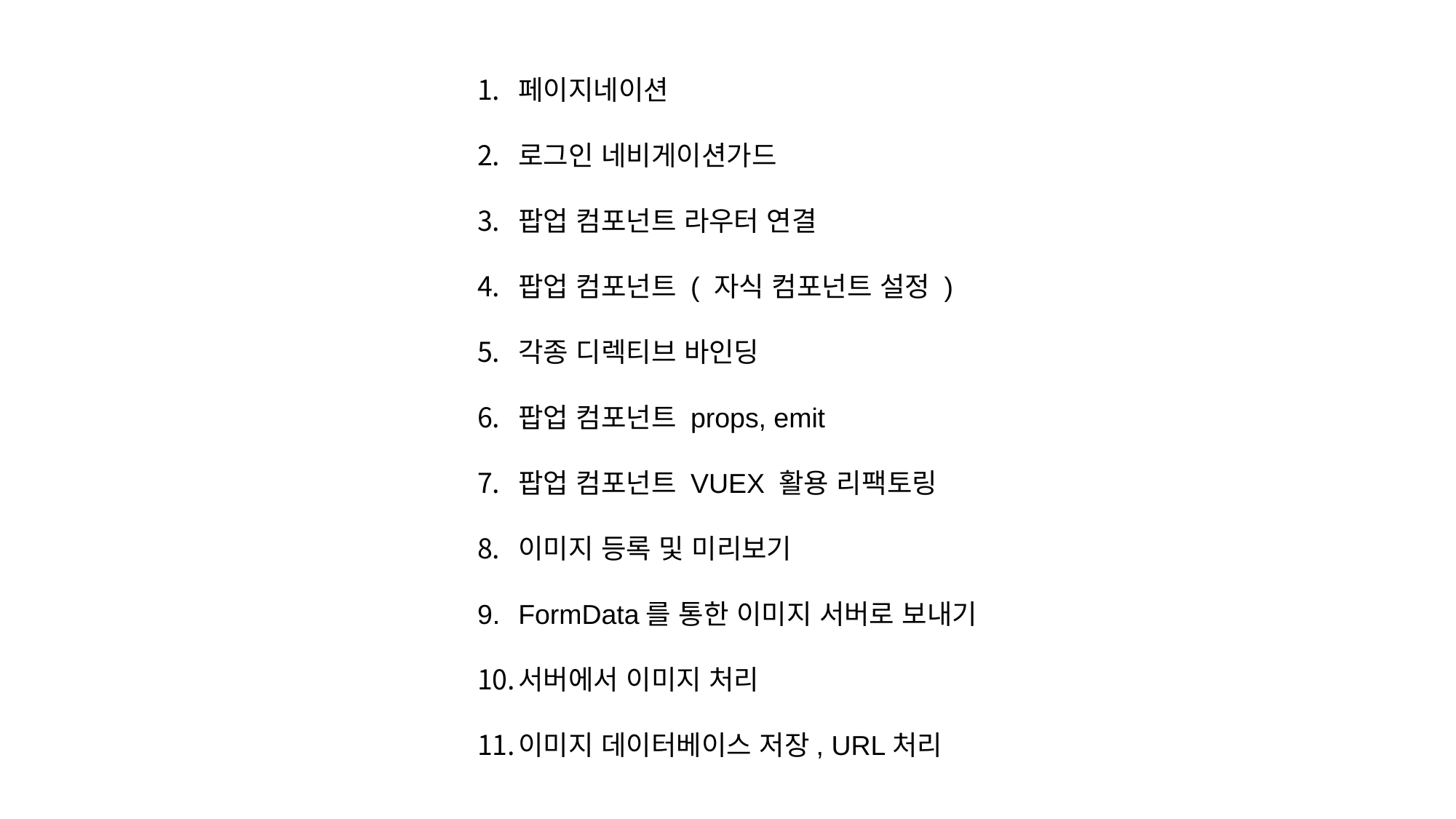

페이지네이션

로그인 네비게이션가드

팝업 컴포넌트 라우터 연결

팝업 컴포넌트 ( 자식 컴포넌트 설정 )

각종 디렉티브 바인딩

팝업 컴포넌트 props, emit

팝업 컴포넌트 VUEX 활용 리팩토링

이미지 등록 및 미리보기

FormData를 통한 이미지 서버로 보내기

서버에서 이미지 처리

이미지 데이터베이스 저장, URL처리